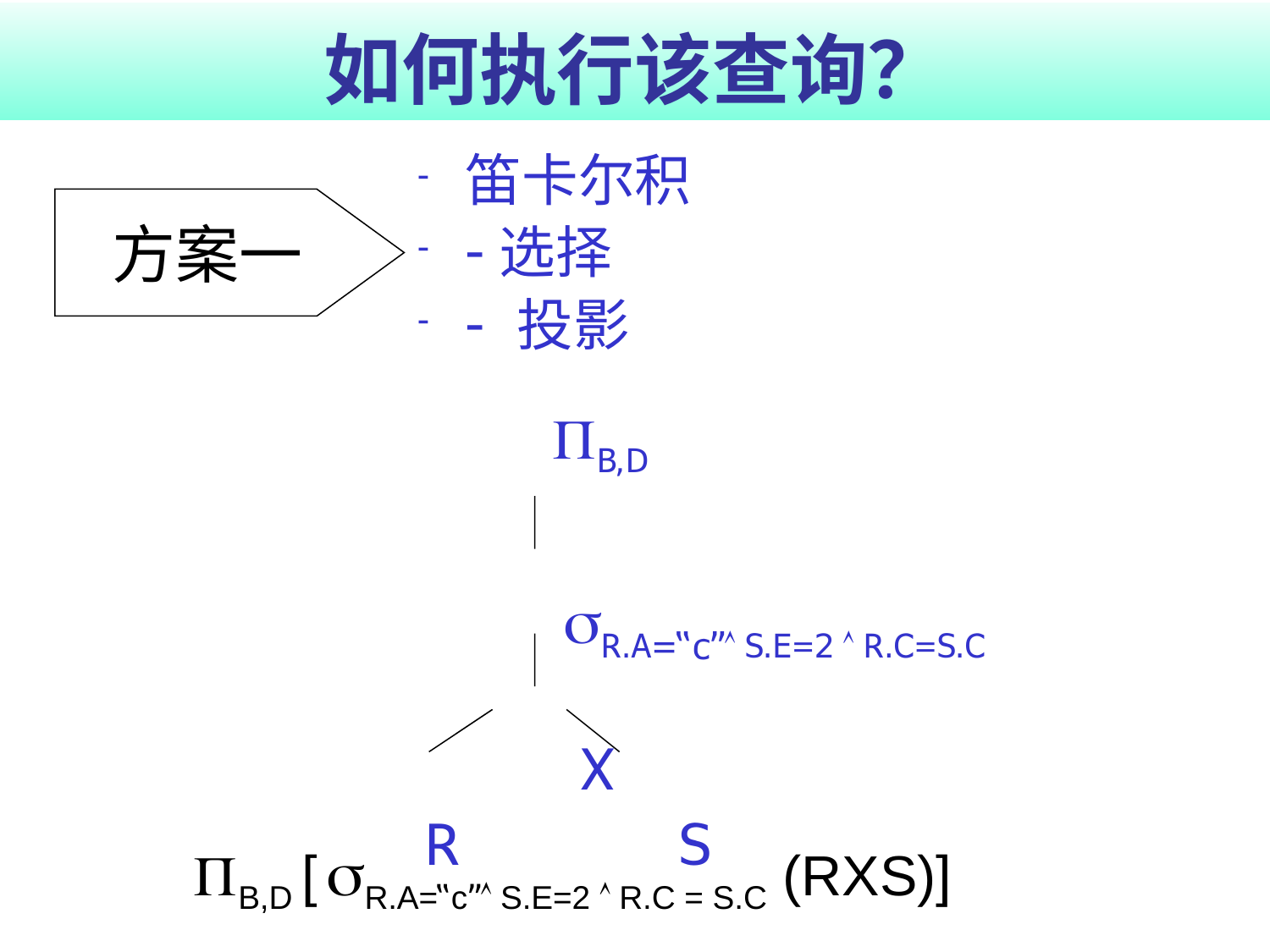

# 如何执行该查询？
笛卡尔积
-选择
- 投影
方案一
				ΠB,D

				 σR.A=“c”∧ S.E=2 ∧ R.C=S.C

				 X
			R		S

 ΠB,D [ σR.A=“c”∧ S.E=2 ∧ R.C = S.C (RXS)]